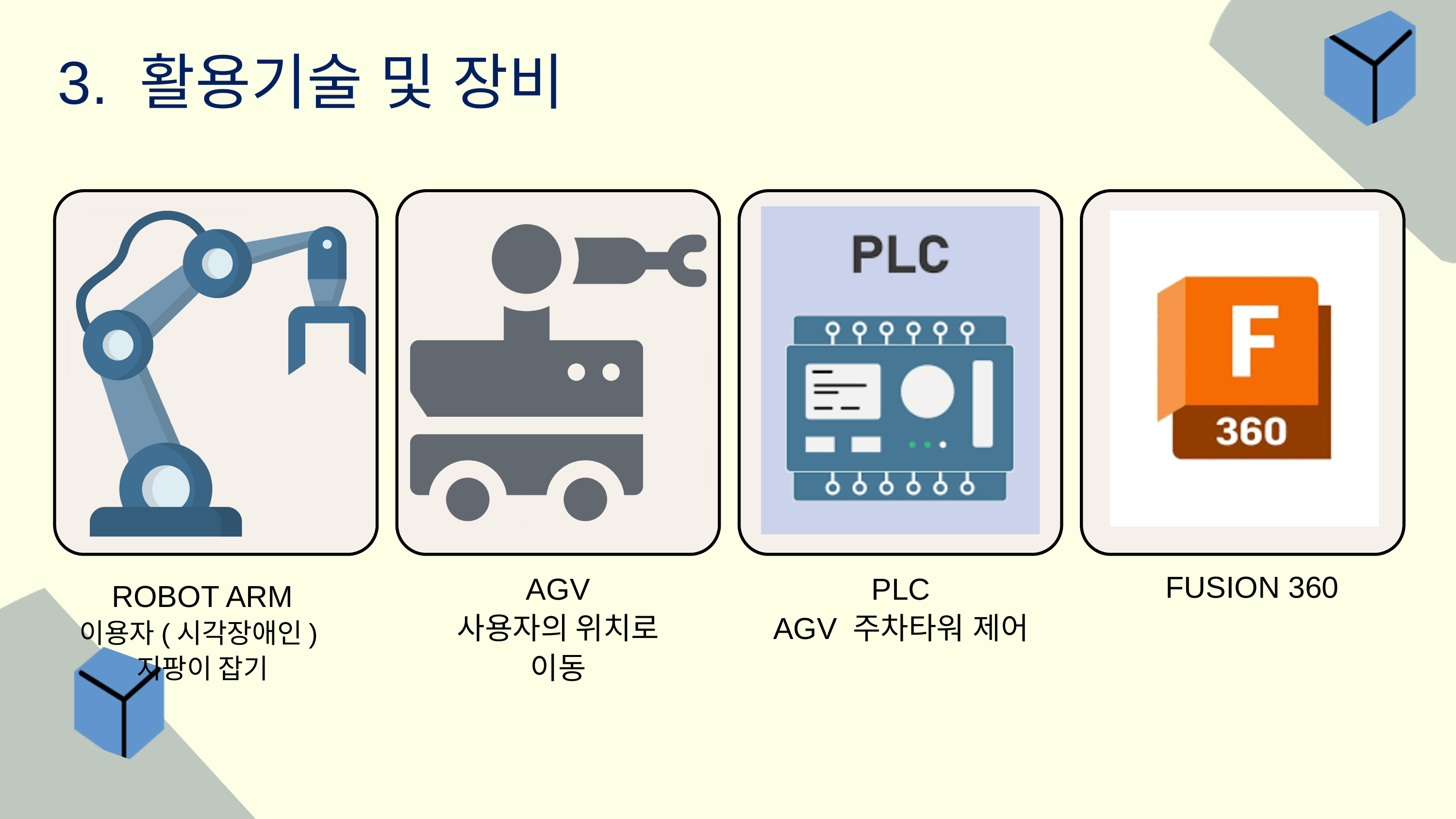

3. 활용기술 및 장비

FUSION 360

AGV
사용자의 위치로 이동
PLC
AGV 주차타워 제어

ROBOT ARM
이용자(시각장애인)
지팡이 잡기